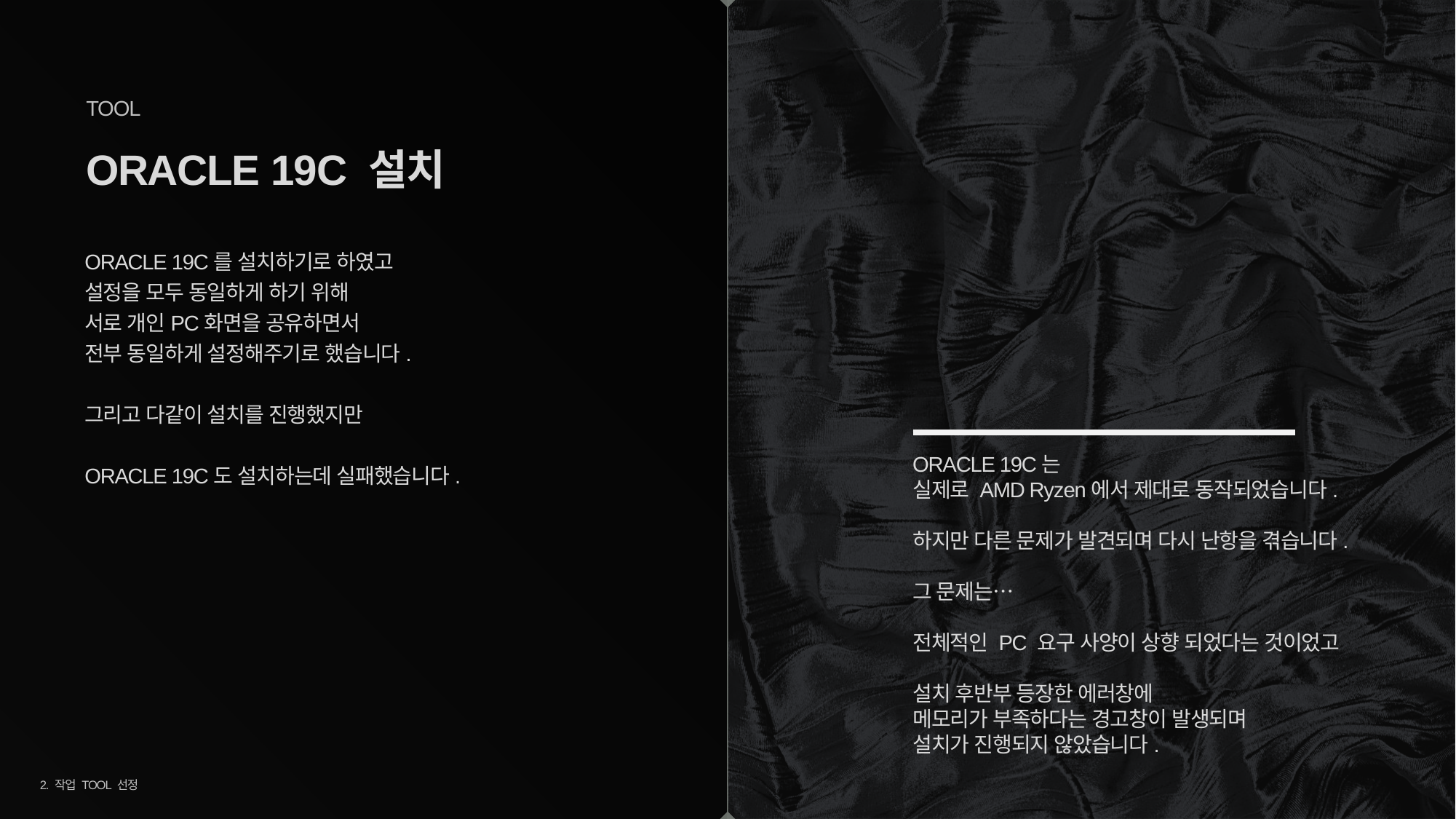

TOOL
# ORACLE 19C 설치
ORACLE 19C를 설치하기로 하였고
설정을 모두 동일하게 하기 위해
서로 개인PC화면을 공유하면서
전부 동일하게 설정해주기로 했습니다.

그리고 다같이 설치를 진행했지만

ORACLE 19C도 설치하는데 실패했습니다.
ORACLE 19C는
실제로 AMD Ryzen에서 제대로 동작되었습니다.

하지만 다른 문제가 발견되며 다시 난항을 겪습니다.

그 문제는…

전체적인 PC 요구 사양이 상향 되었다는 것이었고

설치 후반부 등장한 에러창에
메모리가 부족하다는 경고창이 발생되며
설치가 진행되지 않았습니다.

2. 작업 TOOL 선정
8